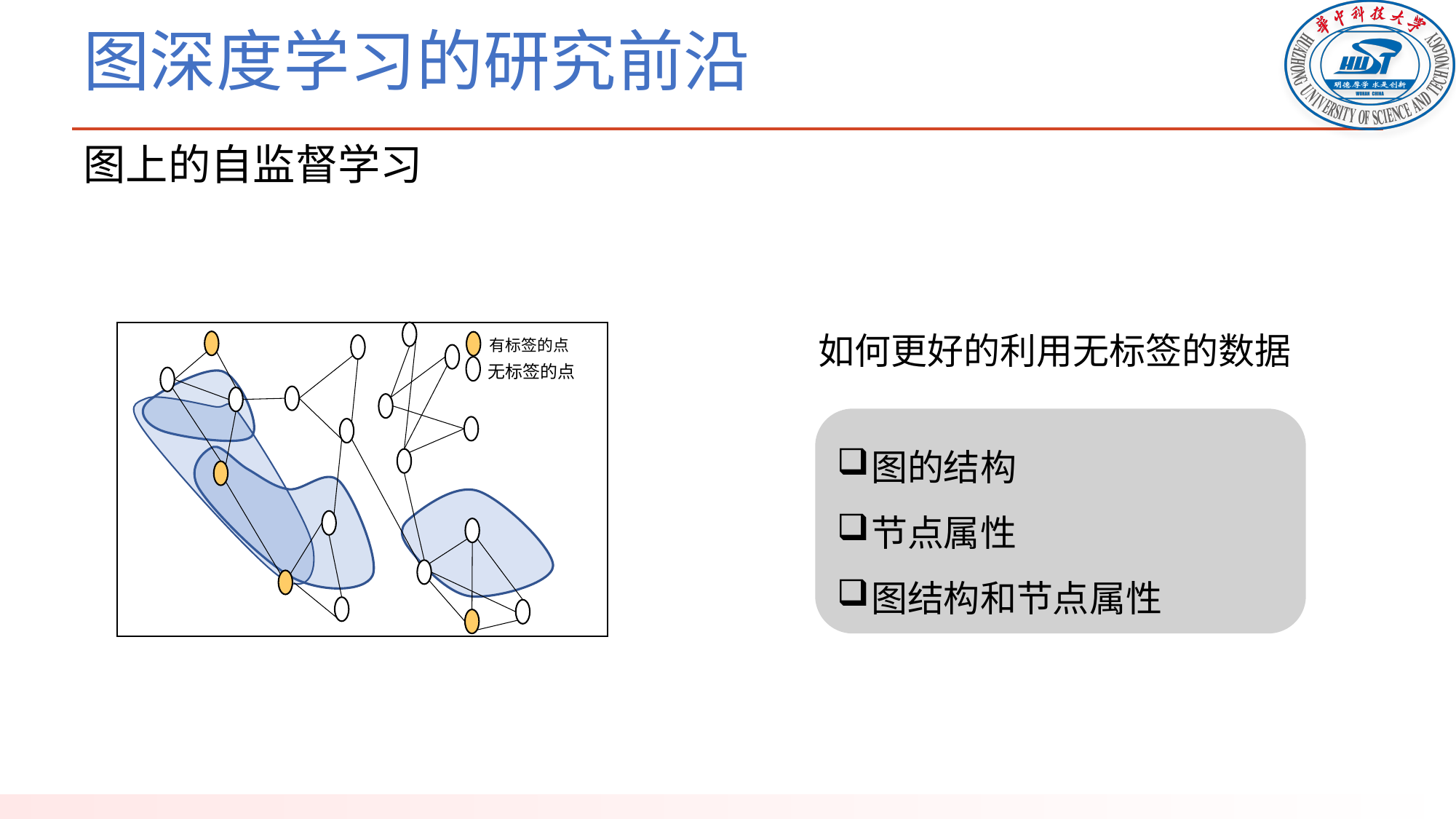

# 图深度学习的研究前沿
图上的自监督学习

无标签的点
有标签的点
如何更好的利用无标签的数据
图的结构
节点属性
图结构和节点属性